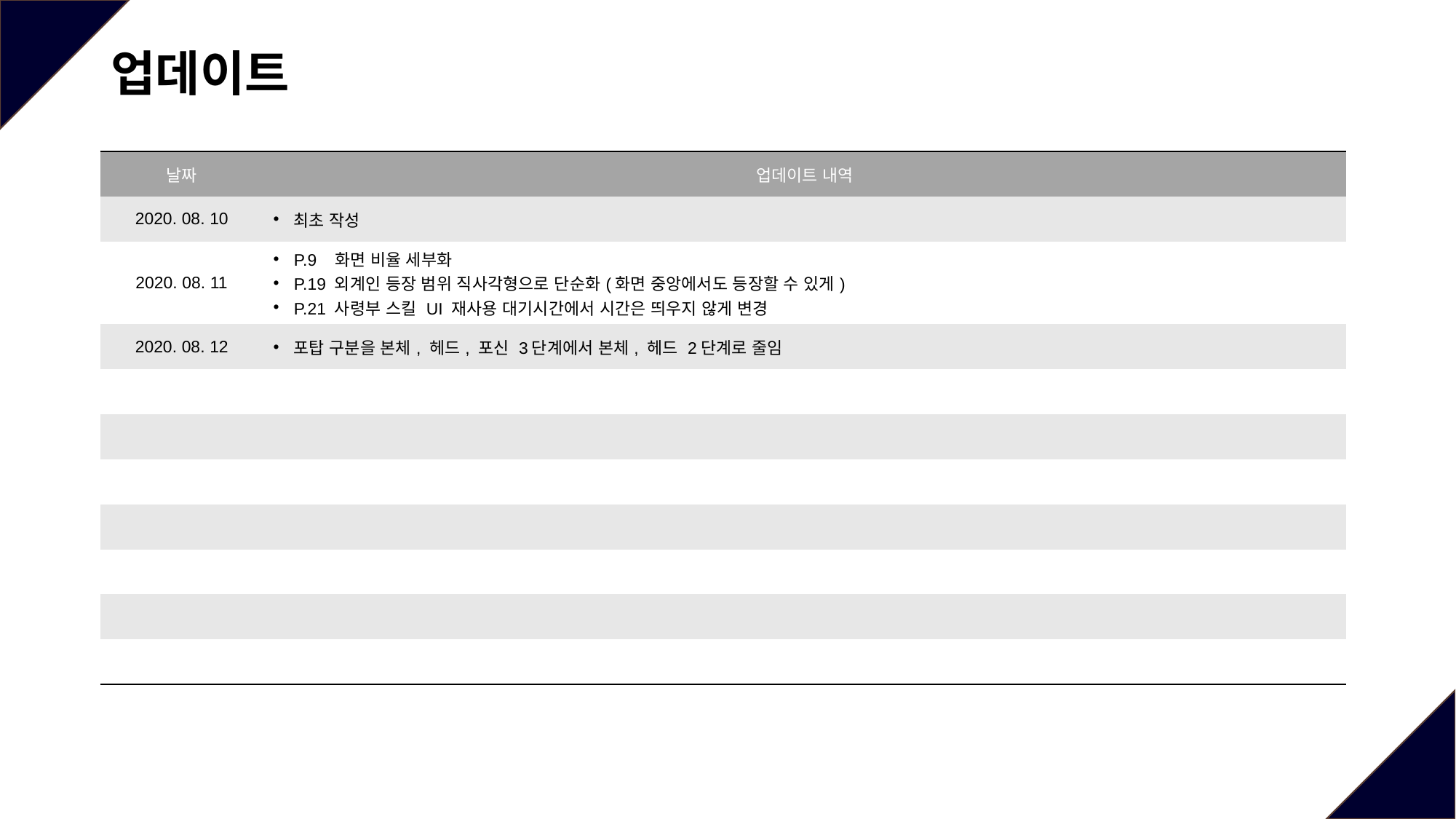

업데이트
| 날짜 | 업데이트 내역 |
| --- | --- |
| 2020. 08. 10 | 최초 작성 |
| 2020. 08. 11 | P.9 화면 비율 세부화 P.19 외계인 등장 범위 직사각형으로 단순화(화면 중앙에서도 등장할 수 있게) P.21 사령부 스킬 UI 재사용 대기시간에서 시간은 띄우지 않게 변경 |
| 2020. 08. 12 | 포탑 구분을 본체, 헤드, 포신 3단계에서 본체, 헤드 2단계로 줄임 |
|  |  |
|  |  |
|  |  |
|  |  |
|  |  |
|  |  |
|  |  |